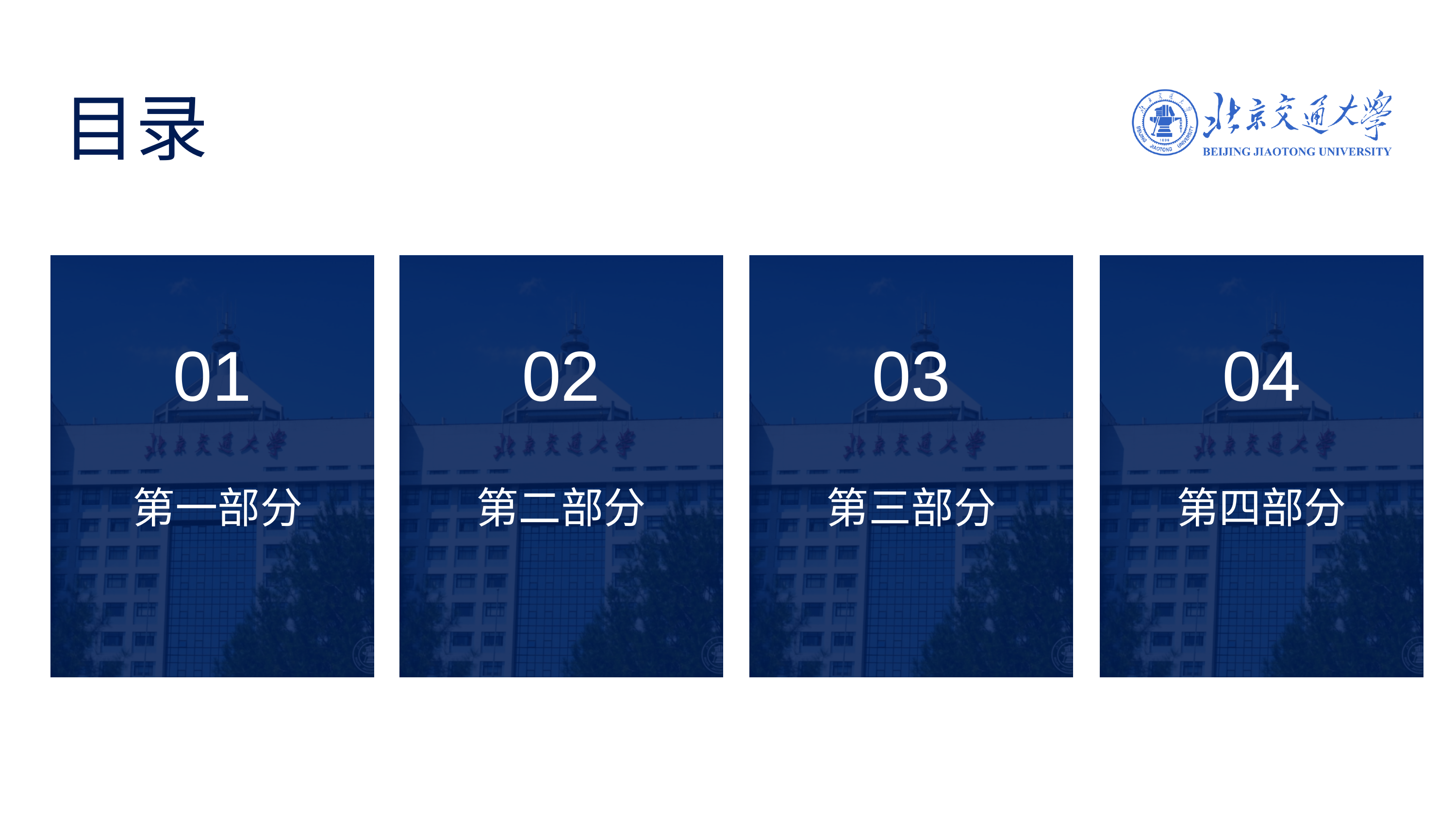

目录

01
02
03
04
第四部分
第一部分
第二部分
第三部分